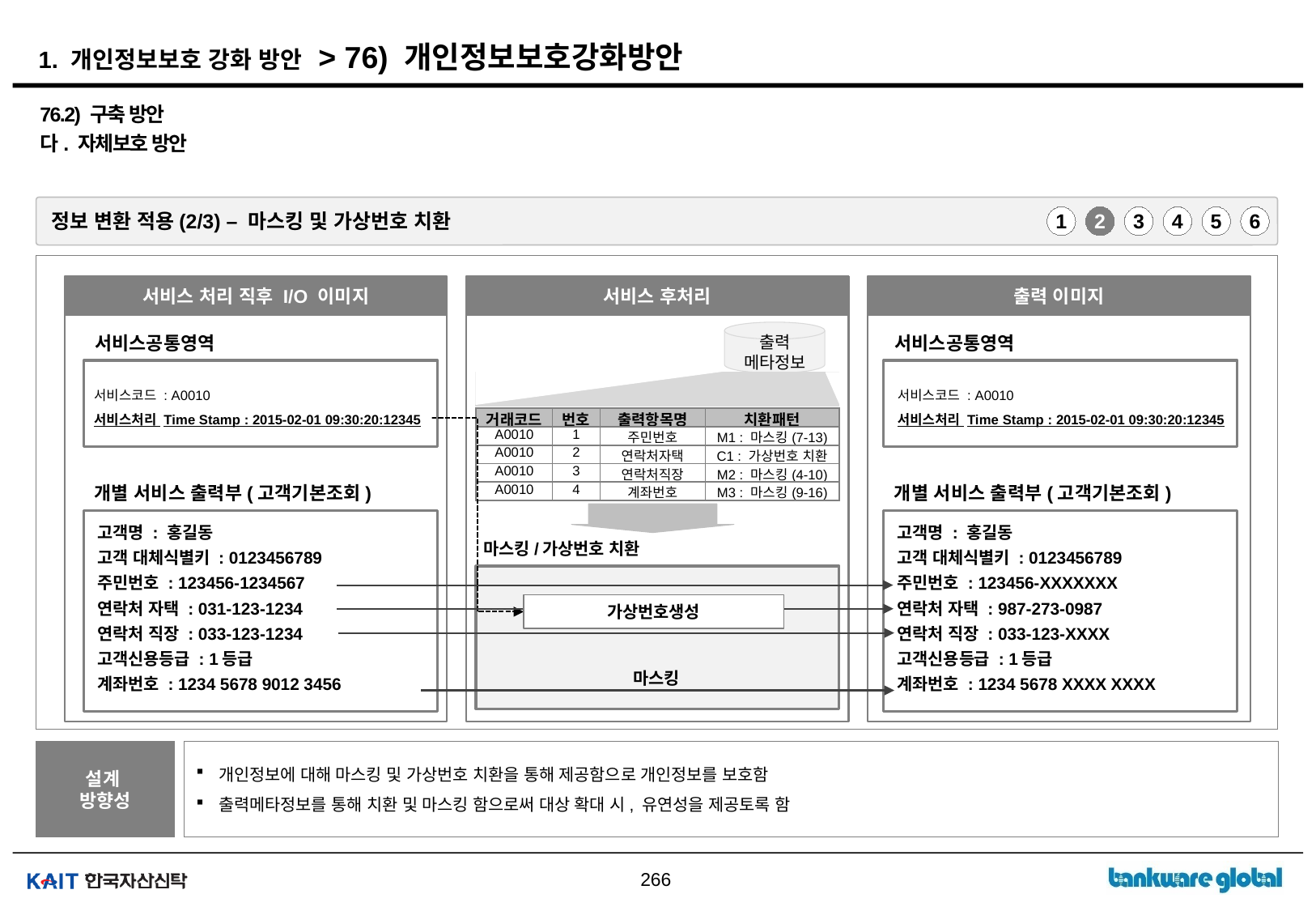

# 1. 개인정보보호 강화 방안 > 76) 개인정보보호강화방안
76.2) 구축 방안
다. 자체보호 방안

정보 변환 적용(2/3) – 마스킹 및 가상번호 치환
1
2
3
4
5
6

서비스 처리 직후 I/O 이미지

서비스 후처리

출력 이미지
출력
메타정보
서비스공통영역
서비스공통영역

서비스코드 : A0010
서비스처리 Time Stamp : 2015-02-01 09:30:20:12345
서비스코드 : A0010
서비스처리 Time Stamp : 2015-02-01 09:30:20:12345
| 거래코드 | 번호 | 출력항목명 | 치환패턴 |
| --- | --- | --- | --- |
| A0010 | 1 | 주민번호 | M1 : 마스킹(7-13) |
| A0010 | 2 | 연락처자택 | C1 : 가상번호 치환 |
| A0010 | 3 | 연락처직장 | M2 : 마스킹(4-10) |
| A0010 | 4 | 계좌번호 | M3 : 마스킹(9-16) |

개별 서비스 출력부(고객기본조회)
개별 서비스 출력부(고객기본조회)

고객명 : 홍길동
고객 대체식별키 : 0123456789
주민번호 : 123456-1234567
연락처 자택 : 031-123-1234
연락처 직장 : 033-123-1234
고객신용등급 : 1등급
계좌번호 : 1234 5678 9012 3456
고객명 : 홍길동
고객 대체식별키 : 0123456789
주민번호 : 123456-XXXXXXX
연락처 자택 : 987-273-0987
연락처 직장 : 033-123-XXXX
고객신용등급 : 1등급
계좌번호 : 1234 5678 XXXX XXXX
마스킹/가상번호 치환

가상번호생성
마스킹
설계
방향성
개인정보에 대해 마스킹 및 가상번호 치환을 통해 제공함으로 개인정보를 보호함
출력메타정보를 통해 치환 및 마스킹 함으로써 대상 확대 시, 유연성을 제공토록 함